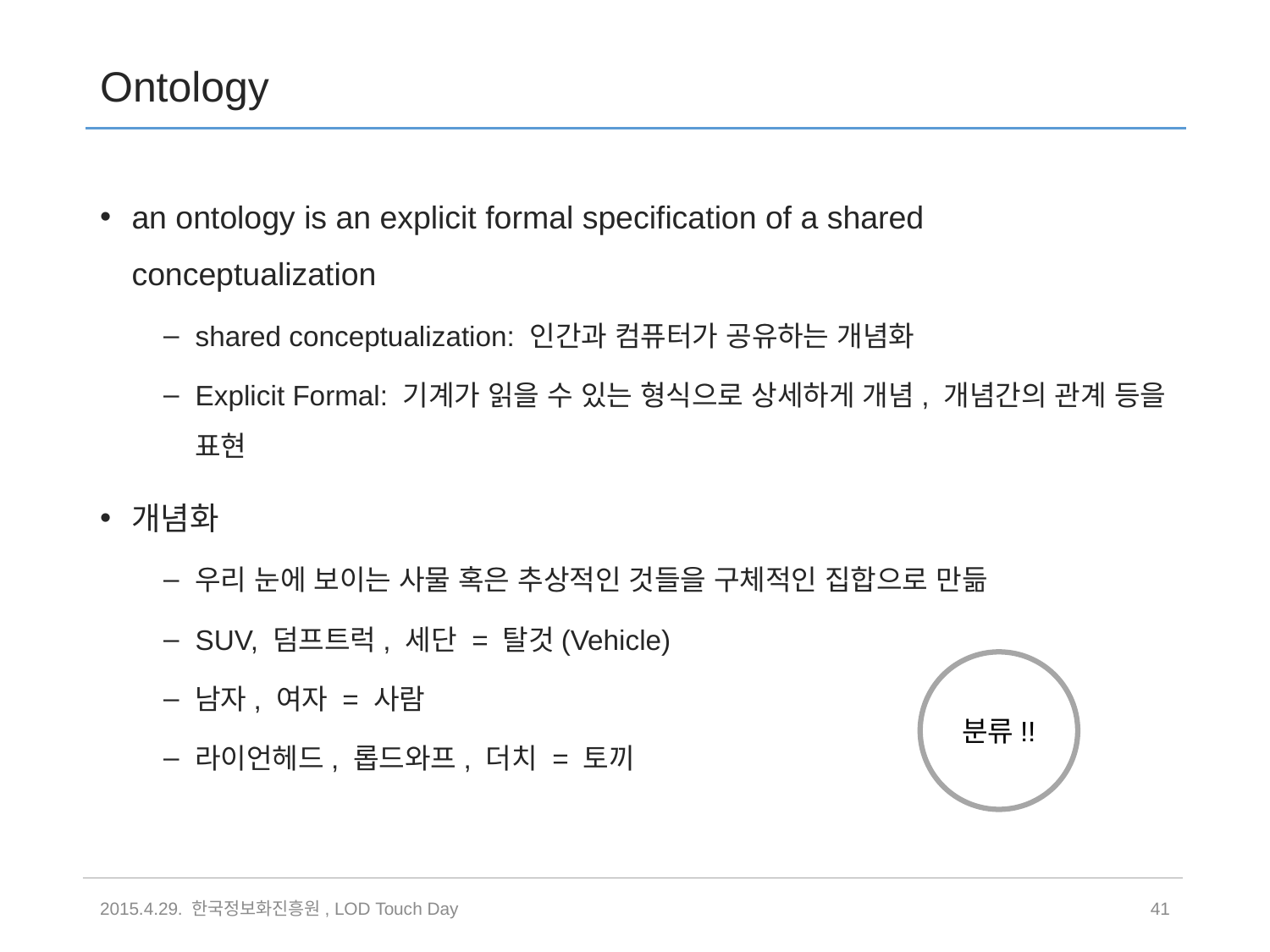

# Ontology
an ontology is an explicit formal specification of a shared conceptualization
shared conceptualization: 인간과 컴퓨터가 공유하는 개념화
Explicit Formal: 기계가 읽을 수 있는 형식으로 상세하게 개념, 개념간의 관계 등을 표현
개념화
우리 눈에 보이는 사물 혹은 추상적인 것들을 구체적인 집합으로 만듦
SUV, 덤프트럭, 세단 = 탈것(Vehicle)
남자, 여자 = 사람
라이언헤드, 롭드와프, 더치 = 토끼

분류!!
2015.4.29. 한국정보화진흥원, LOD Touch Day
41